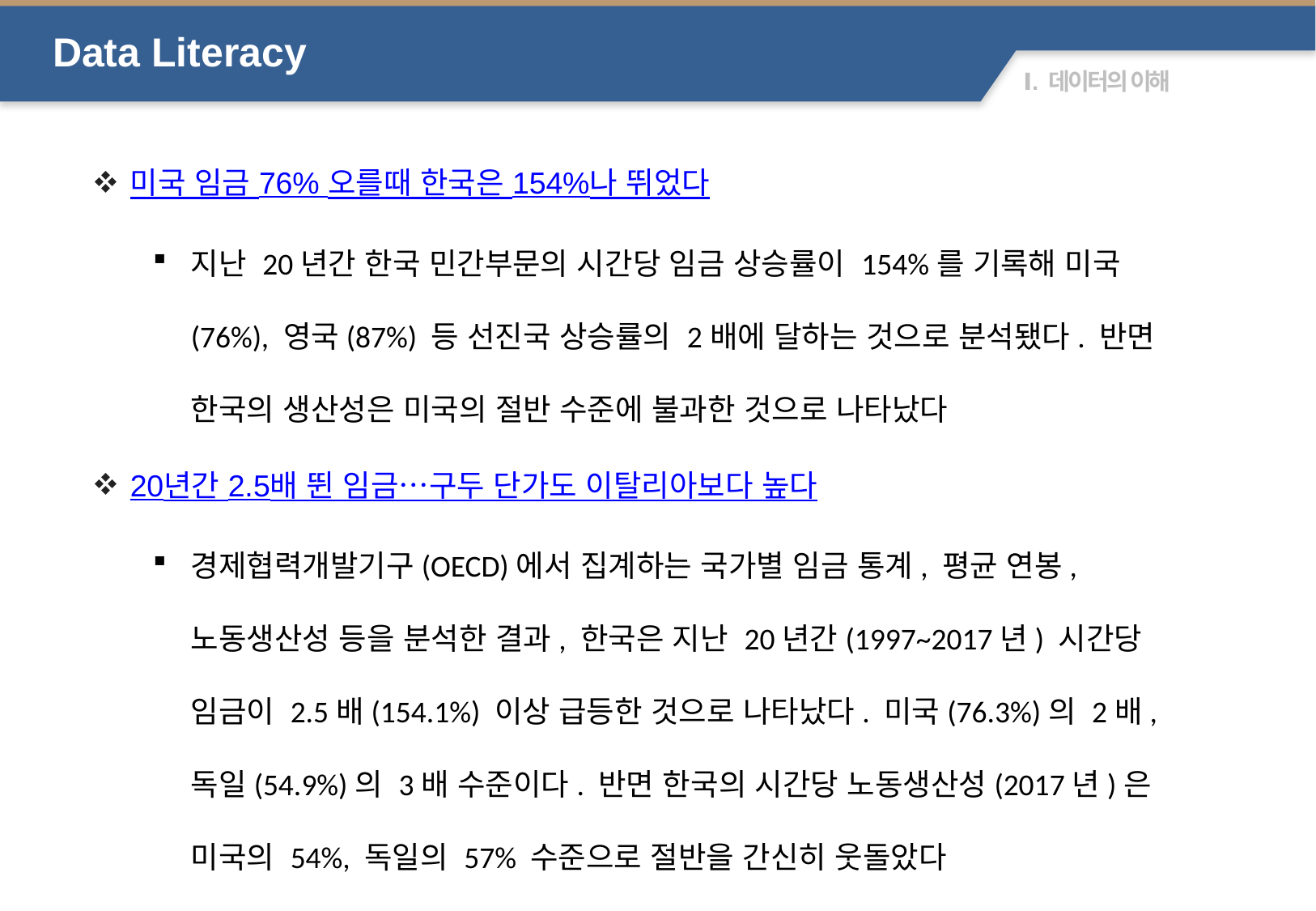

Data Literacy
미국 임금 76% 오를때 한국은 154%나 뛰었다
지난 20년간 한국 민간부문의 시간당 임금 상승률이 154%를 기록해 미국(76%), 영국(87%) 등 선진국 상승률의 2배에 달하는 것으로 분석됐다. 반면 한국의 생산성은 미국의 절반 수준에 불과한 것으로 나타났다
20년간 2.5배 뛴 임금…구두 단가도 이탈리아보다 높다
경제협력개발기구(OECD)에서 집계하는 국가별 임금 통계, 평균 연봉, 노동생산성 등을 분석한 결과, 한국은 지난 20년간(1997~2017년) 시간당 임금이 2.5배(154.1%) 이상 급등한 것으로 나타났다. 미국(76.3%)의 2배, 독일(54.9%)의 3배 수준이다. 반면 한국의 시간당 노동생산성(2017년)은 미국의 54%, 독일의 57% 수준으로 절반을 간신히 웃돌았다